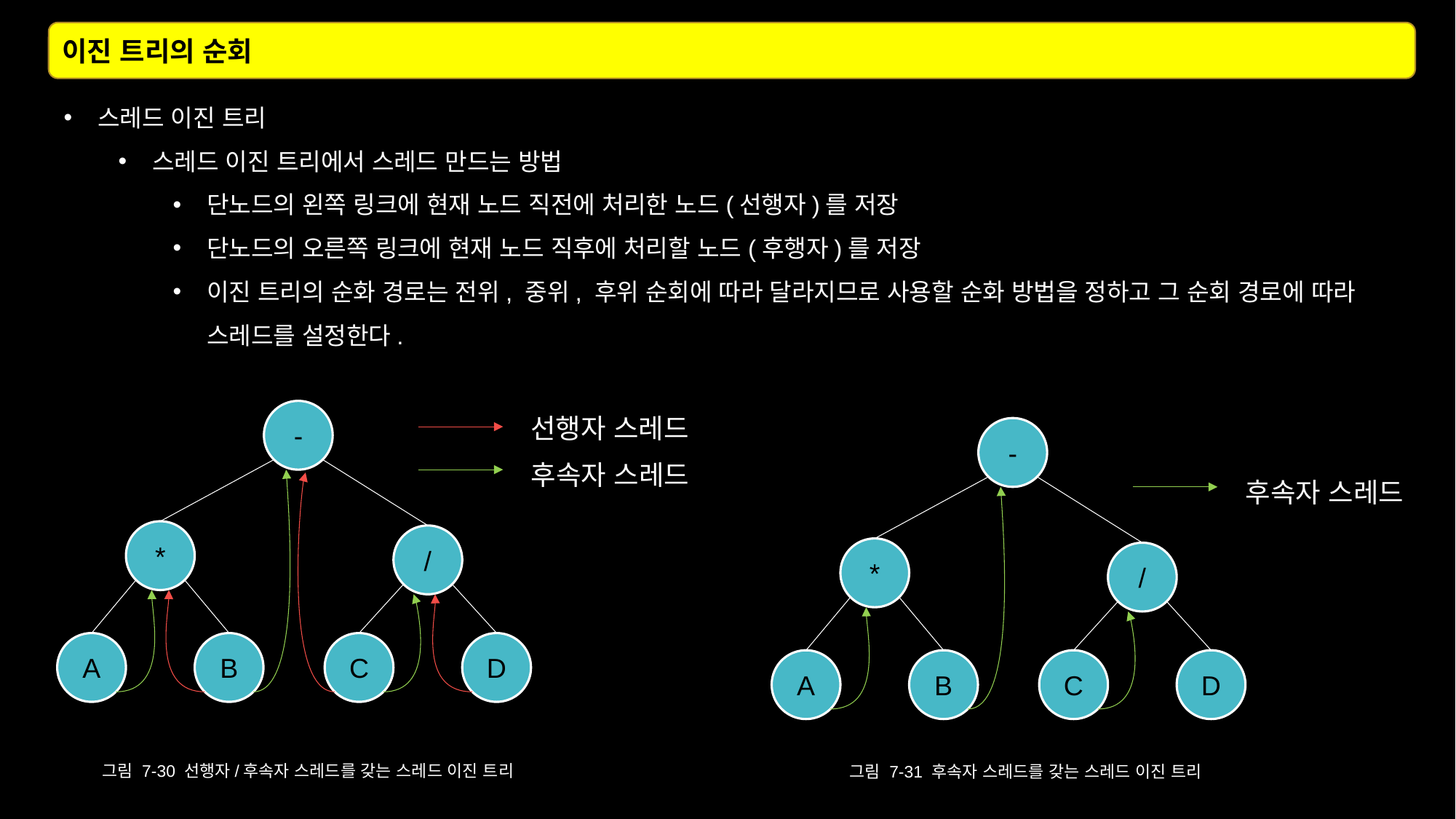

이진 트리의 순회
스레드 이진 트리
스레드 이진 트리에서 스레드 만드는 방법
단노드의 왼쪽 링크에 현재 노드 직전에 처리한 노드(선행자)를 저장
단노드의 오른쪽 링크에 현재 노드 직후에 처리할 노드(후행자)를 저장
이진 트리의 순화 경로는 전위, 중위, 후위 순회에 따라 달라지므로 사용할 순화 방법을 정하고 그 순회 경로에 따라 스레드를 설정한다.
-
선행자 스레드
후속자 스레드
*
/
A
B
C
D
그림 7-30 선행자/후속자 스레드를 갖는 스레드 이진 트리
-
후속자 스레드
*
/
A
B
C
D
그림 7-31 후속자 스레드를 갖는 스레드 이진 트리